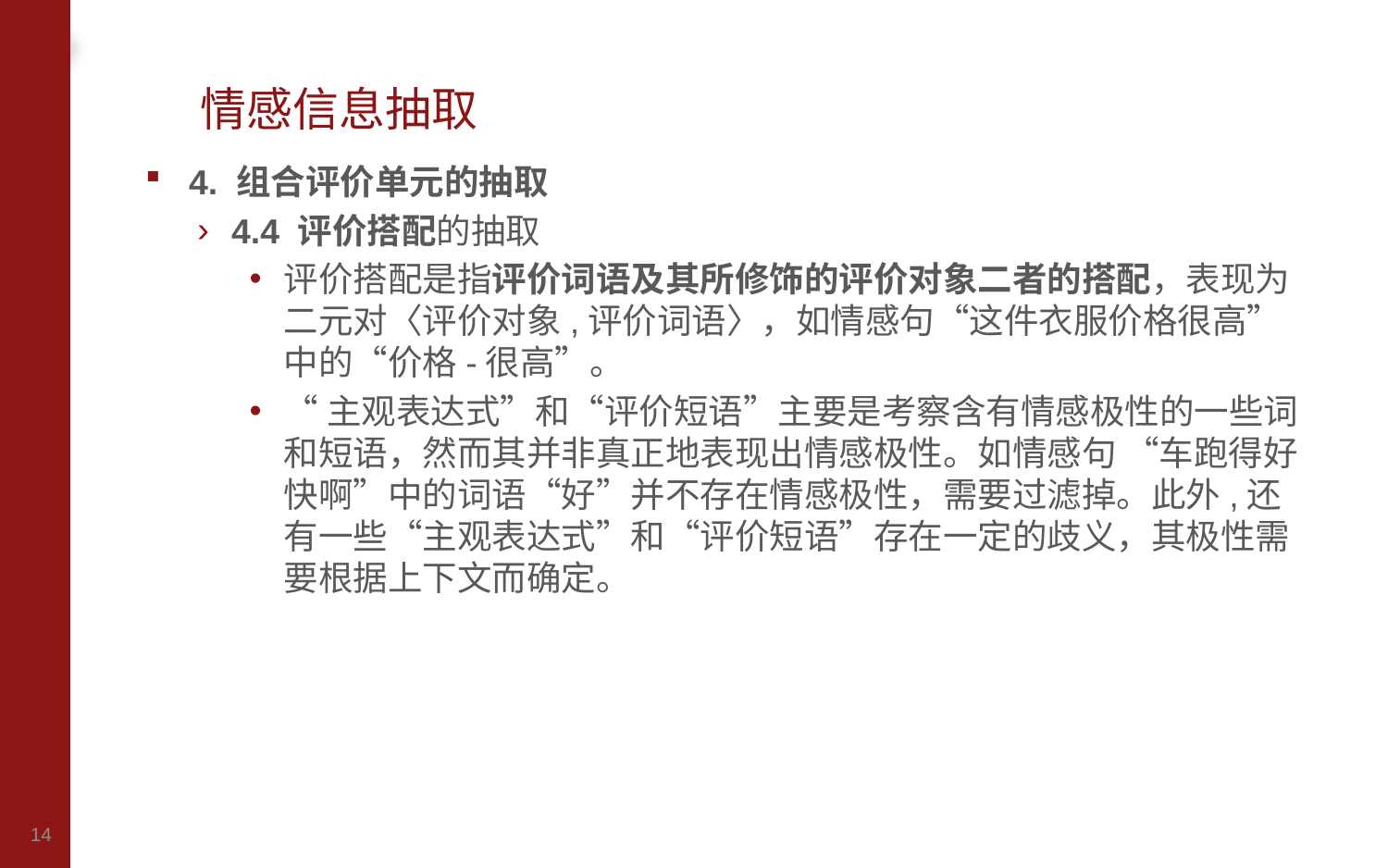

# 情感信息抽取
4. 组合评价单元的抽取
4.4 评价搭配的抽取
评价搭配是指评价词语及其所修饰的评价对象二者的搭配，表现为二元对〈评价对象,评价词语〉，如情感句“这件衣服价格很高”中的“价格-很高”。
“主观表达式”和“评价短语”主要是考察含有情感极性的一些词和短语，然而其并非真正地表现出情感极性。如情感句 “车跑得好快啊”中的词语“好”并不存在情感极性，需要过滤掉。此外,还有一些“主观表达式”和“评价短语”存在一定的歧义，其极性需要根据上下文而确定。
14